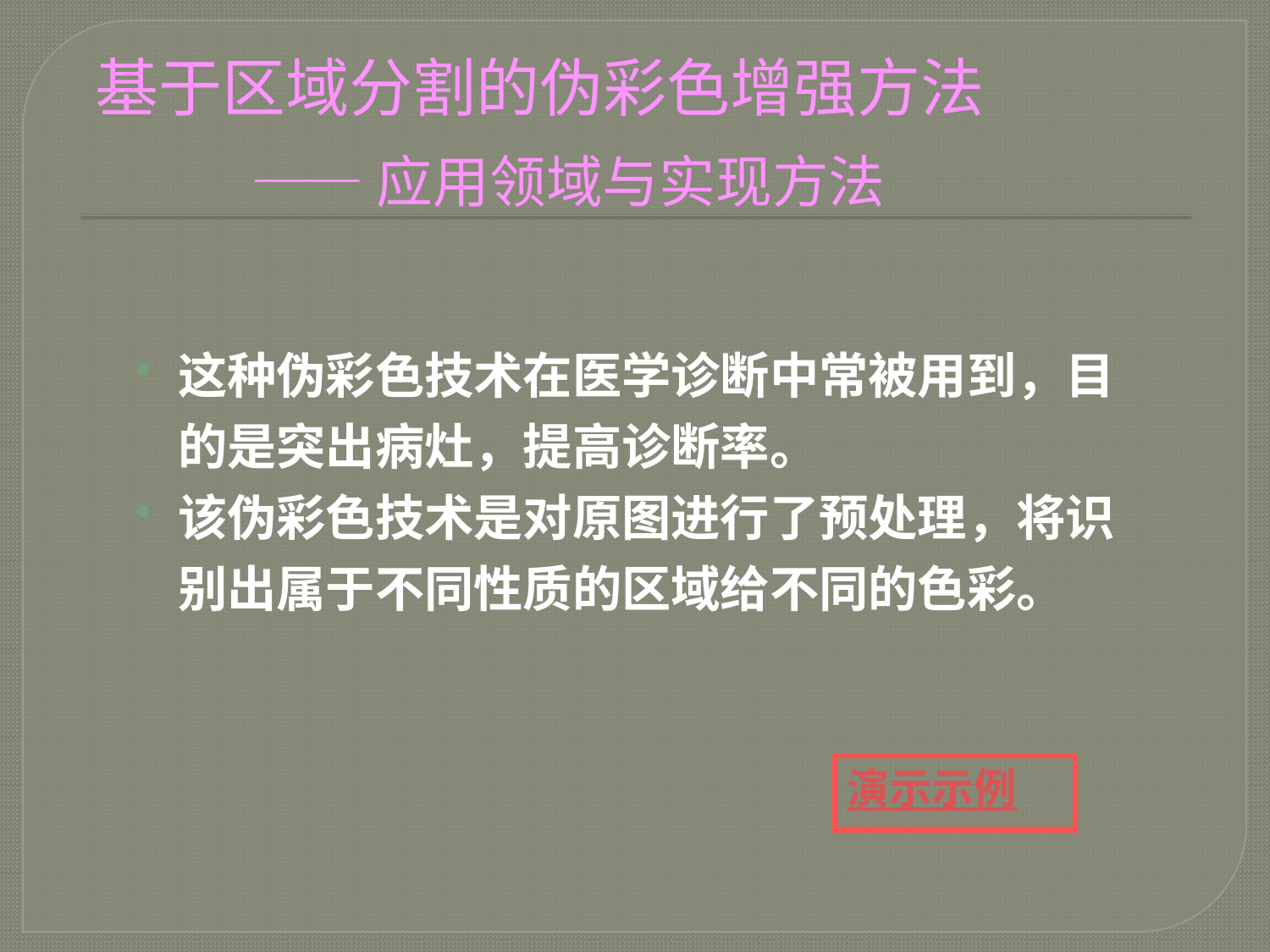

# 基于区域分割的伪彩色增强方法 —— 应用领域与实现方法
这种伪彩色技术在医学诊断中常被用到，目的是突出病灶，提高诊断率。
该伪彩色技术是对原图进行了预处理，将识别出属于不同性质的区域给不同的色彩。
演示示例